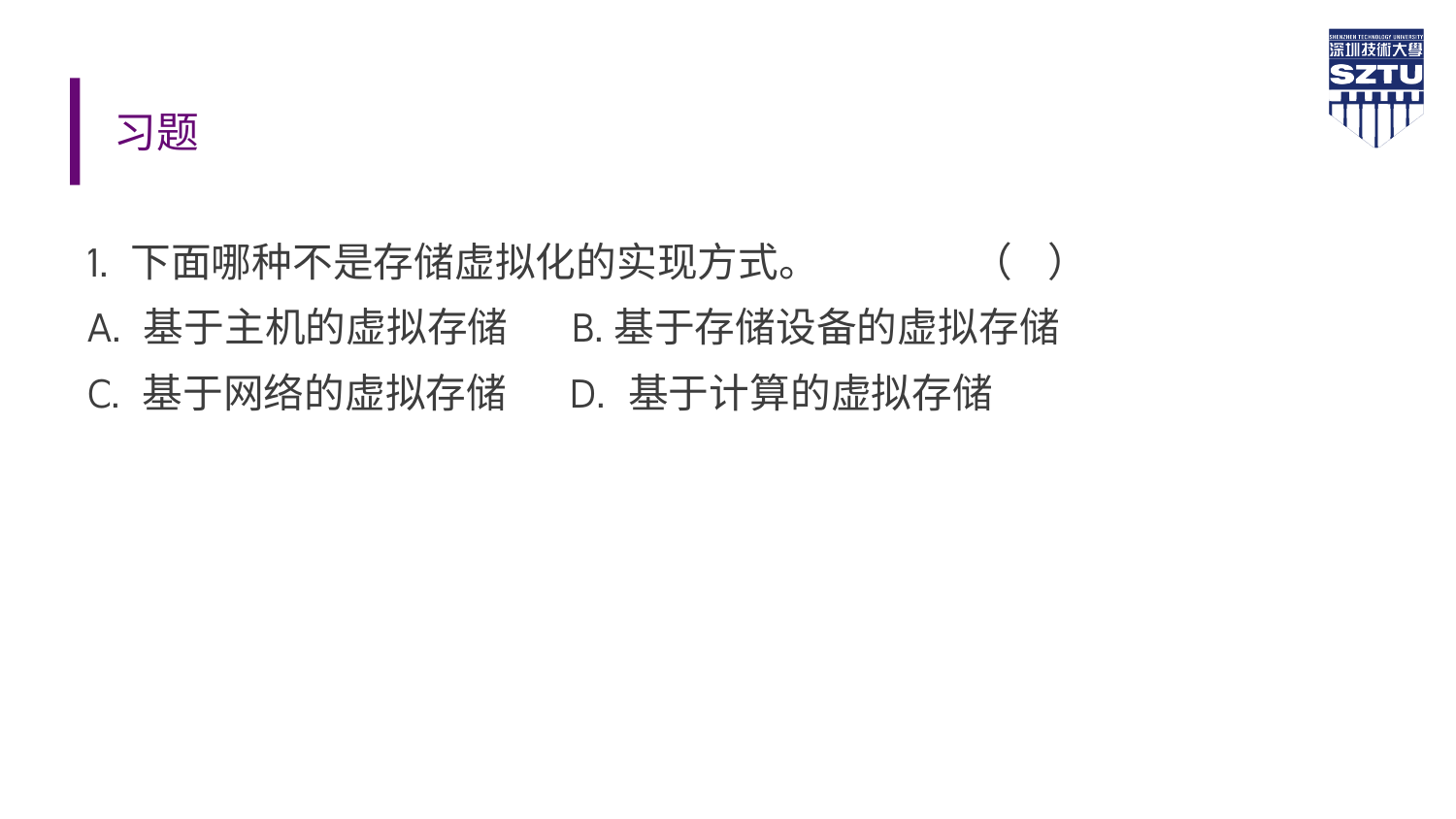

# 习题
1. 下面哪种不是存储虚拟化的实现方式。                 （    ）
A. 基于主机的虚拟存储      B.基于存储设备的虚拟存储
C. 基于网络的虚拟存储      D. 基于计算的虚拟存储